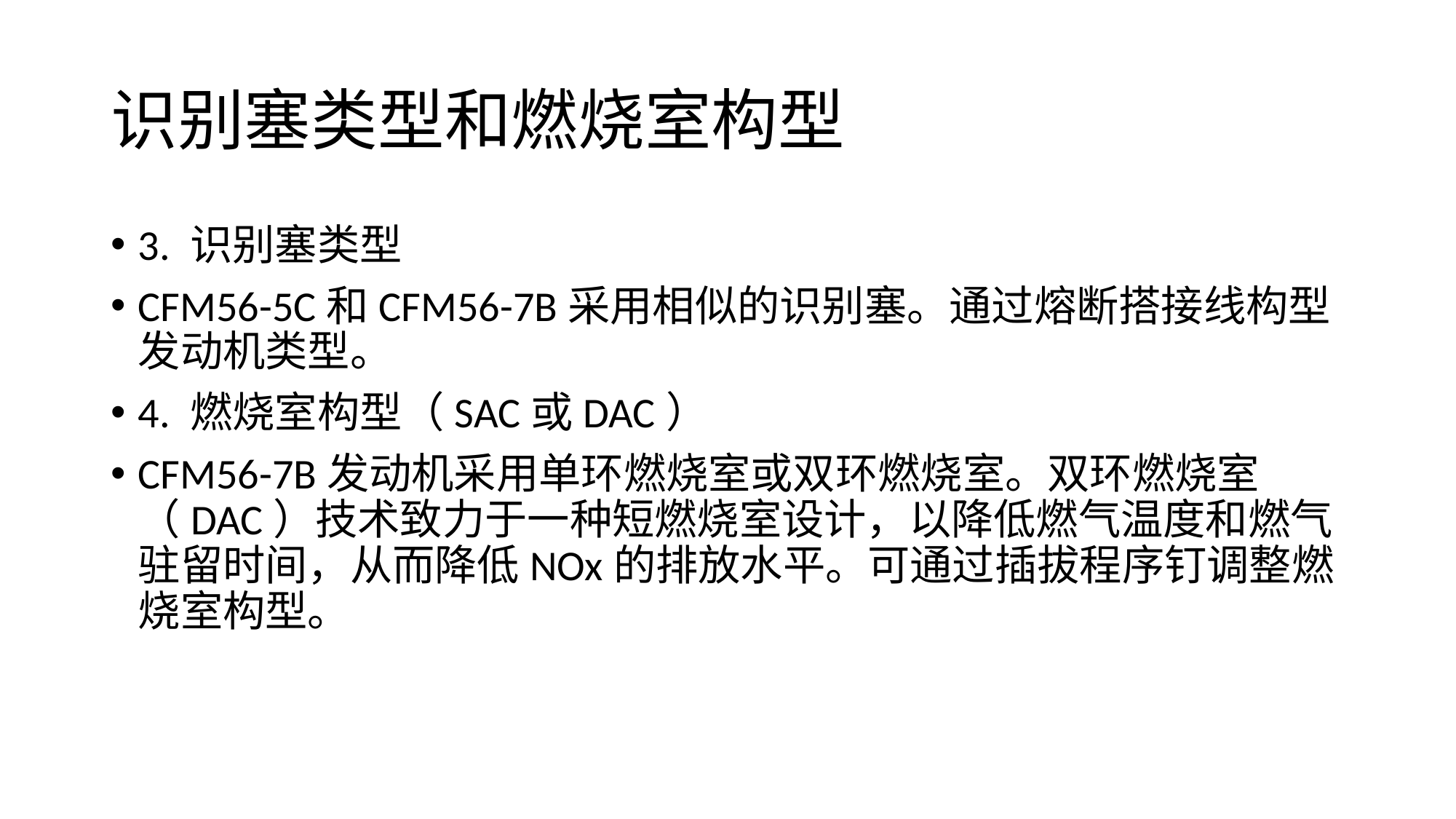

# 识别塞类型和燃烧室构型
3. 识别塞类型
CFM56-5C和CFM56-7B采用相似的识别塞。通过熔断搭接线构型发动机类型。
4. 燃烧室构型（SAC或DAC）
CFM56-7B发动机采用单环燃烧室或双环燃烧室。双环燃烧室（DAC）技术致力于一种短燃烧室设计，以降低燃气温度和燃气驻留时间，从而降低NOx的排放水平。可通过插拔程序钉调整燃烧室构型。